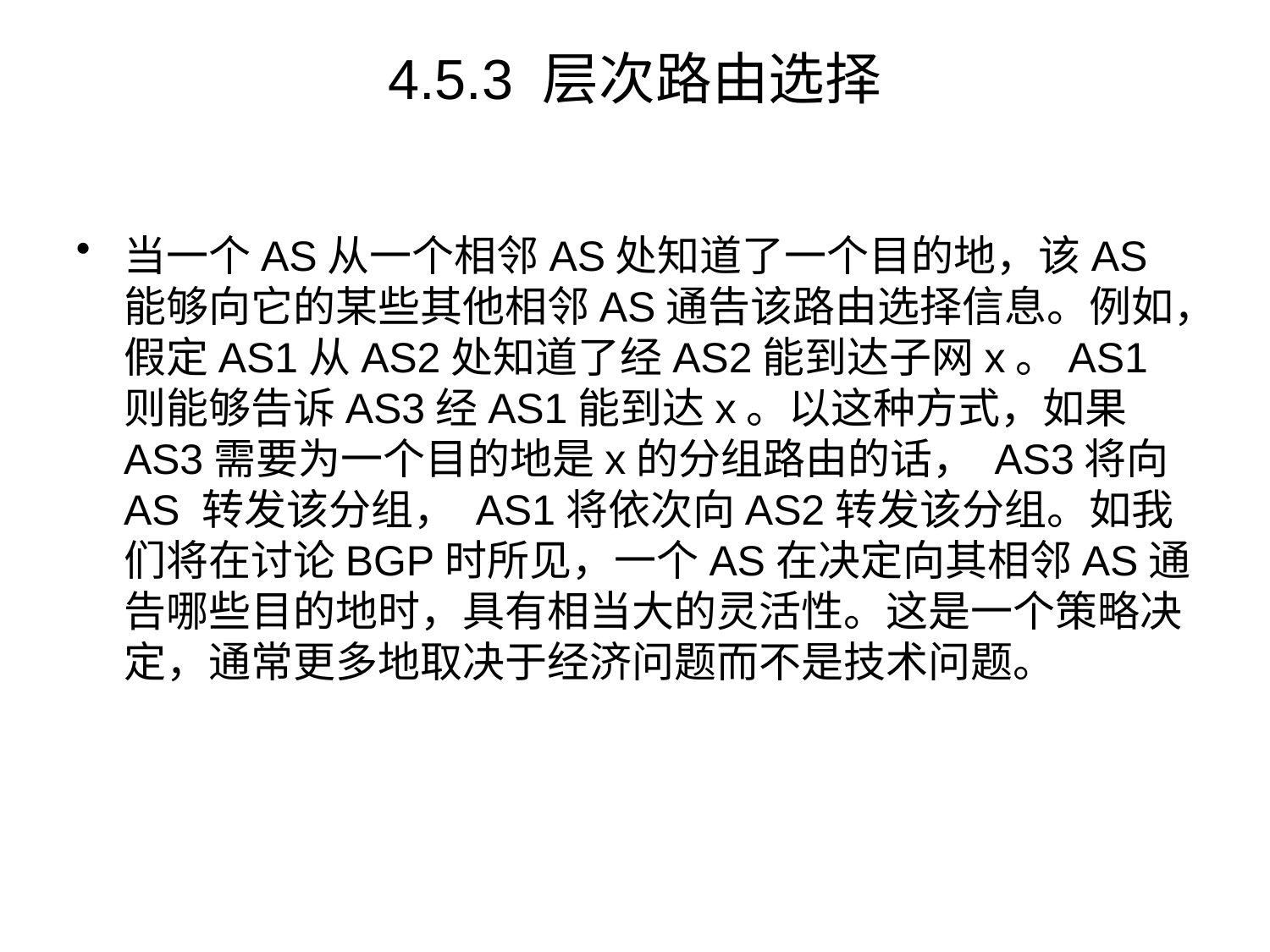

# 4.5.3 层次路由选择
当一个AS从一个相邻AS处知道了一个目的地，该AS能够向它的某些其他相邻AS通告该路由选择信息。例如，假定AS1从AS2处知道了经AS2能到达子网x。AS1则能够告诉AS3经AS1能到达x。以这种方式，如果AS3需要为一个目的地是x的分组路由的话， AS3将向AS 转发该分组， AS1将依次向AS2转发该分组。如我们将在讨论BGP时所见，一个AS在决定向其相邻AS通告哪些目的地时，具有相当大的灵活性。这是一个策略决定，通常更多地取决于经济问题而不是技术问题。